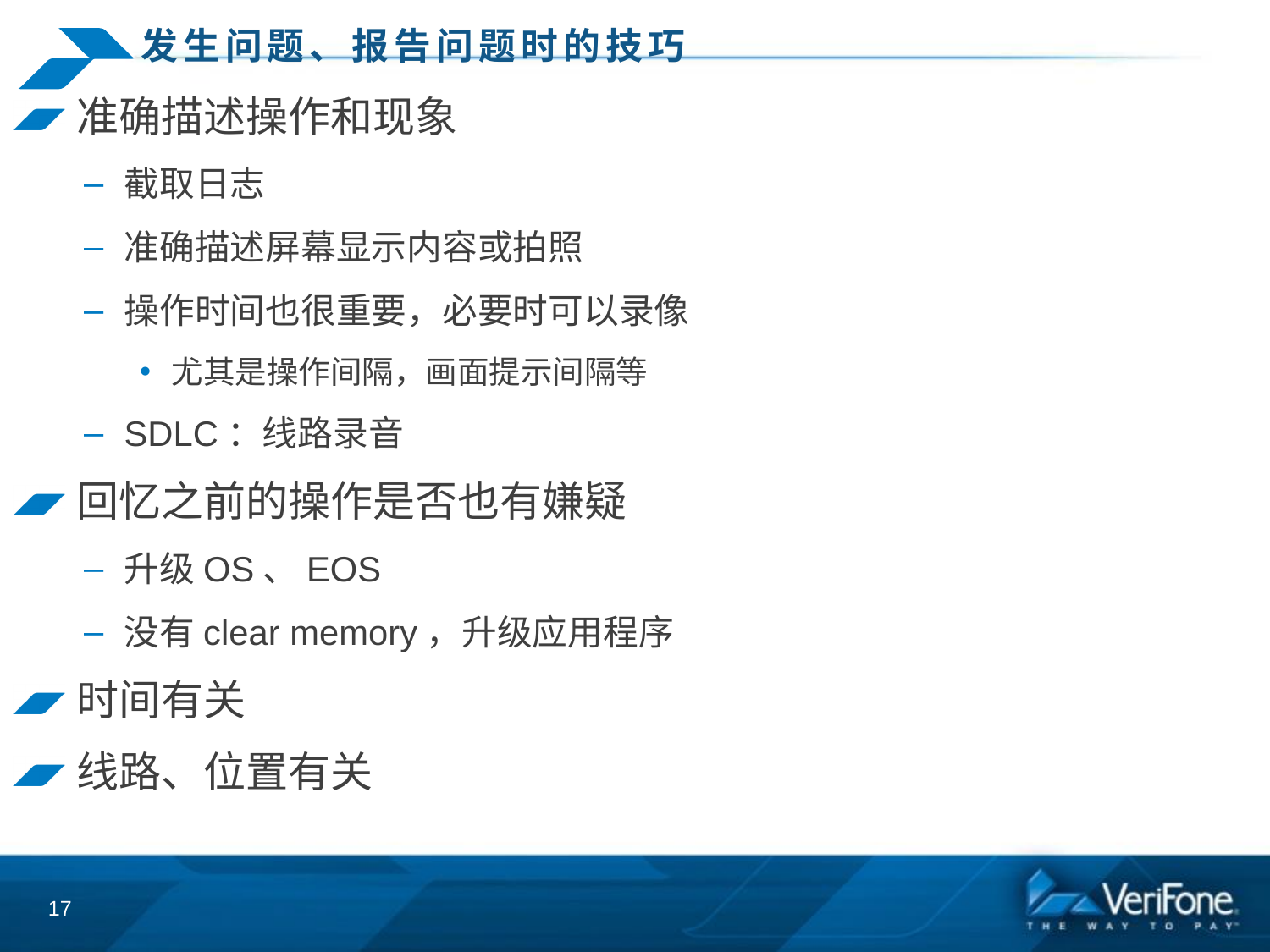

# 发生问题、报告问题时的技巧
准确描述操作和现象
截取日志
准确描述屏幕显示内容或拍照
操作时间也很重要，必要时可以录像
尤其是操作间隔，画面提示间隔等
SDLC：线路录音
回忆之前的操作是否也有嫌疑
升级OS、EOS
没有clear memory，升级应用程序
时间有关
线路、位置有关
17